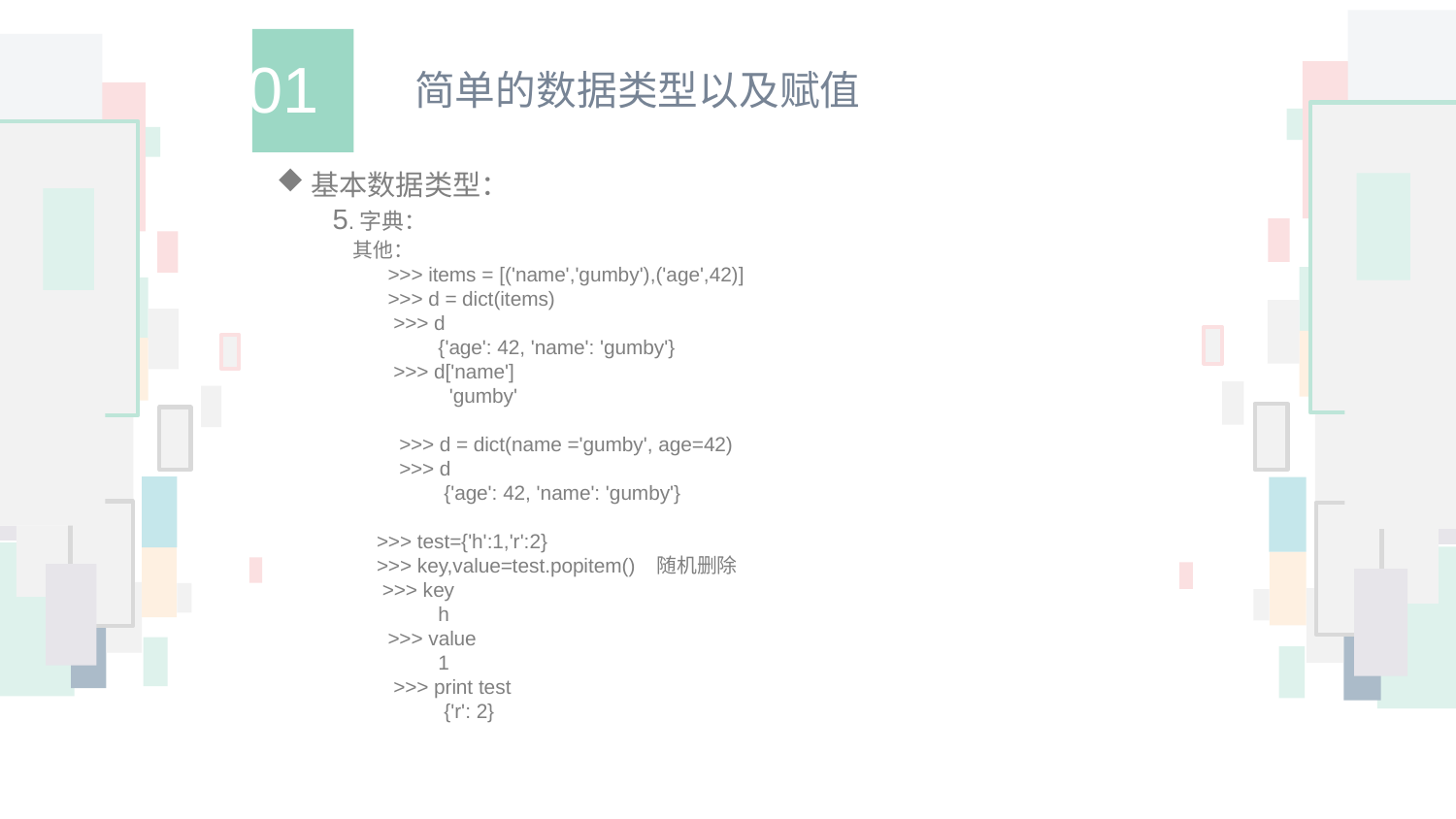

01
简单的数据类型以及赋值

基本数据类型：
       5.字典：
              其他：
                    >>> items = [('name','gumby'),('age',42)]
                    >>> d = dict(items)
                     >>> d
                             {'age': 42, 'name': 'gumby'}
                     >>> d['name']
                               'gumby'

                      >>> d = dict(name ='gumby', age=42)
                      >>> d
                              {'age': 42, 'name': 'gumby'}

                  >>> test={'h':1,'r':2}
                  >>> key,value=test.popitem()   随机删除
                   >>> key
                             h
                    >>> value
                             1
                     >>> print test
                              {'r': 2}